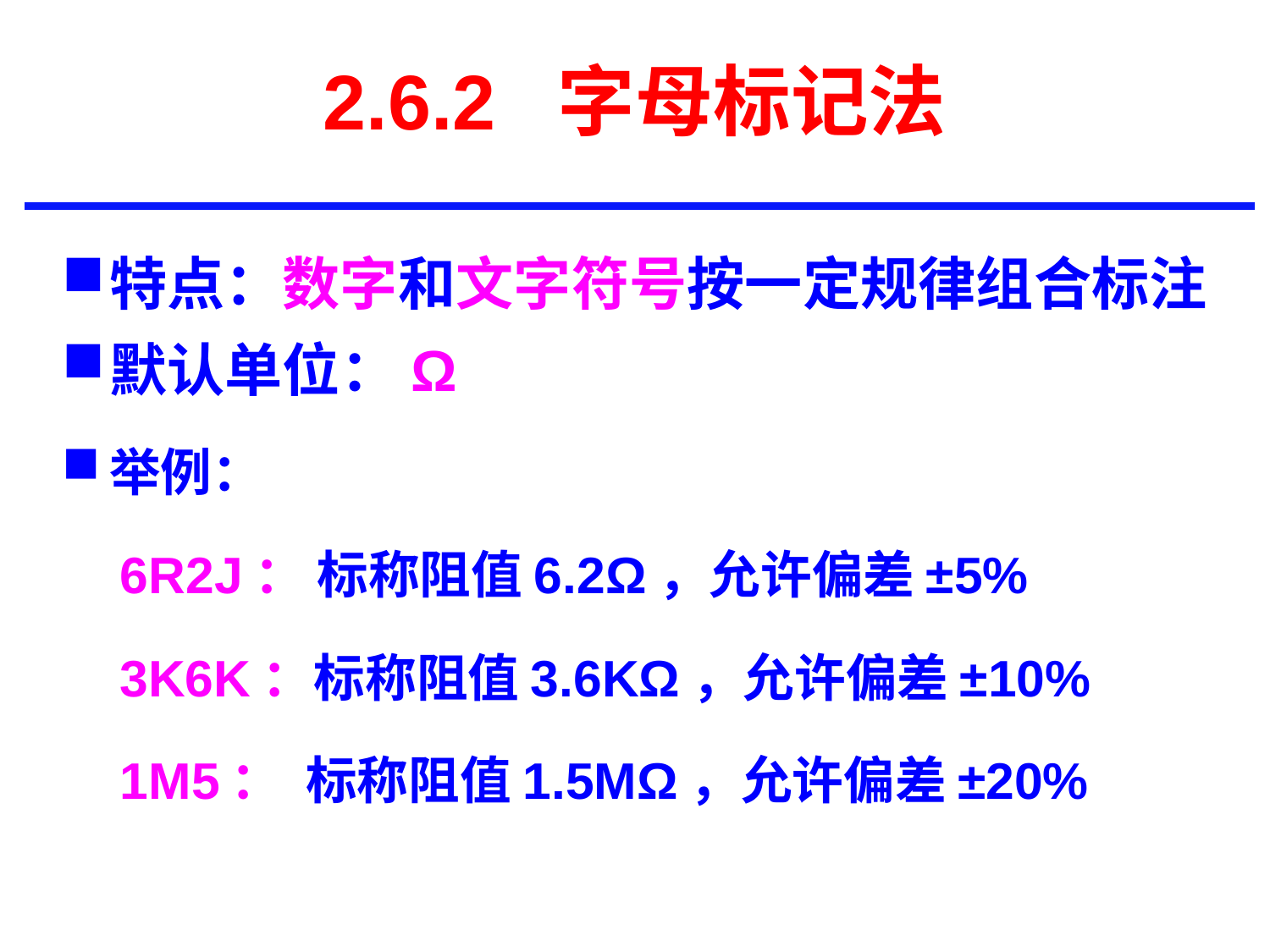

2.6.2  字母标记法
特点：数字和文字符号按一定规律组合标注
默认单位：Ω

举例：
    6R2J： 标称阻值6.2Ω，允许偏差±5%
    3K6K：标称阻值3.6KΩ，允许偏差±10%
    1M5：  标称阻值1.5MΩ，允许偏差±20%